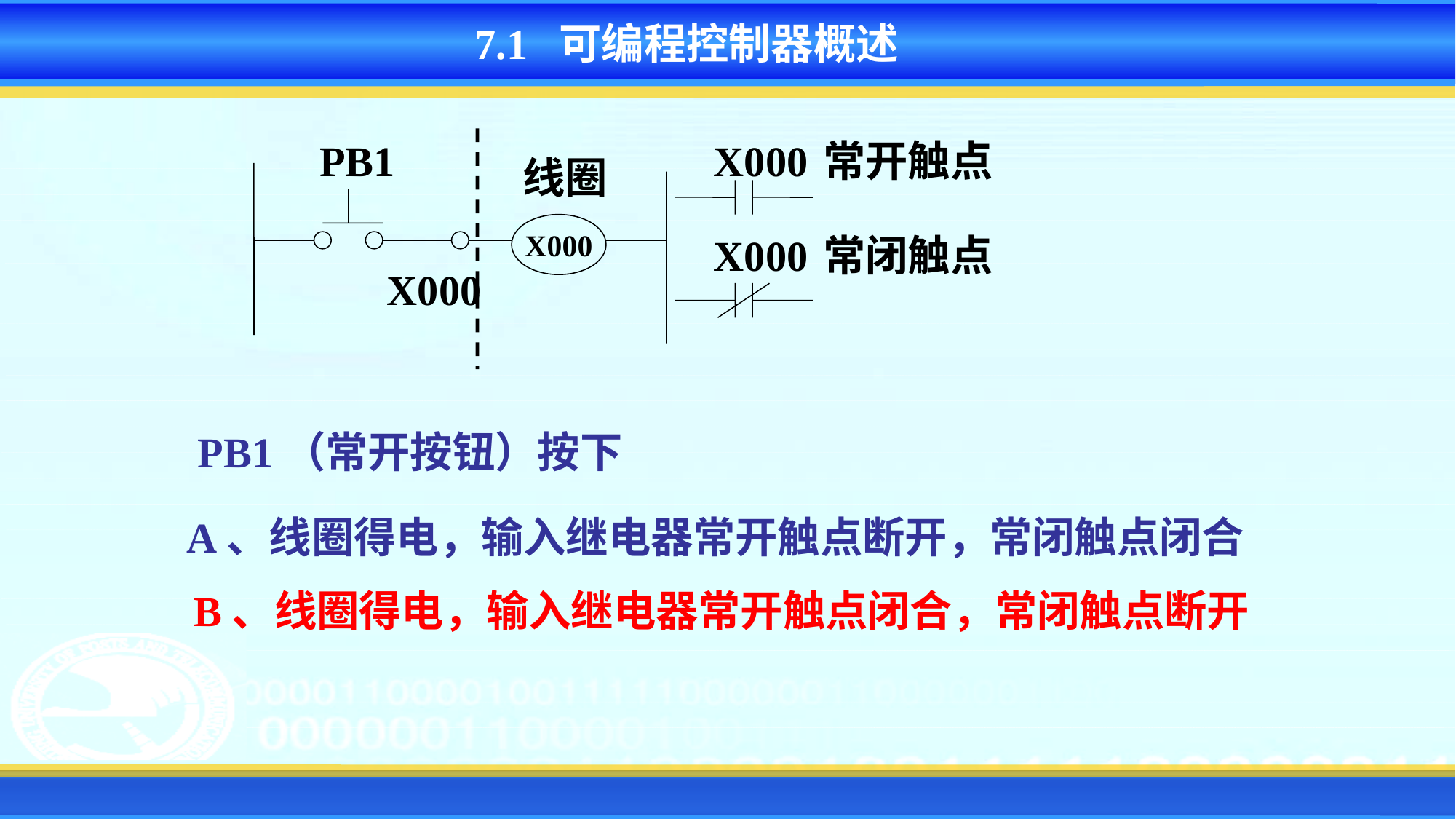

7.1  可编程控制器概述
PB1

X000

X000

X000

X000

常开触点
线圈
常闭触点
PB1（常开按钮）按下
A、线圈得电，输入继电器常开触点断开，常闭触点闭合
B、线圈得电，输入继电器常开触点闭合，常闭触点断开